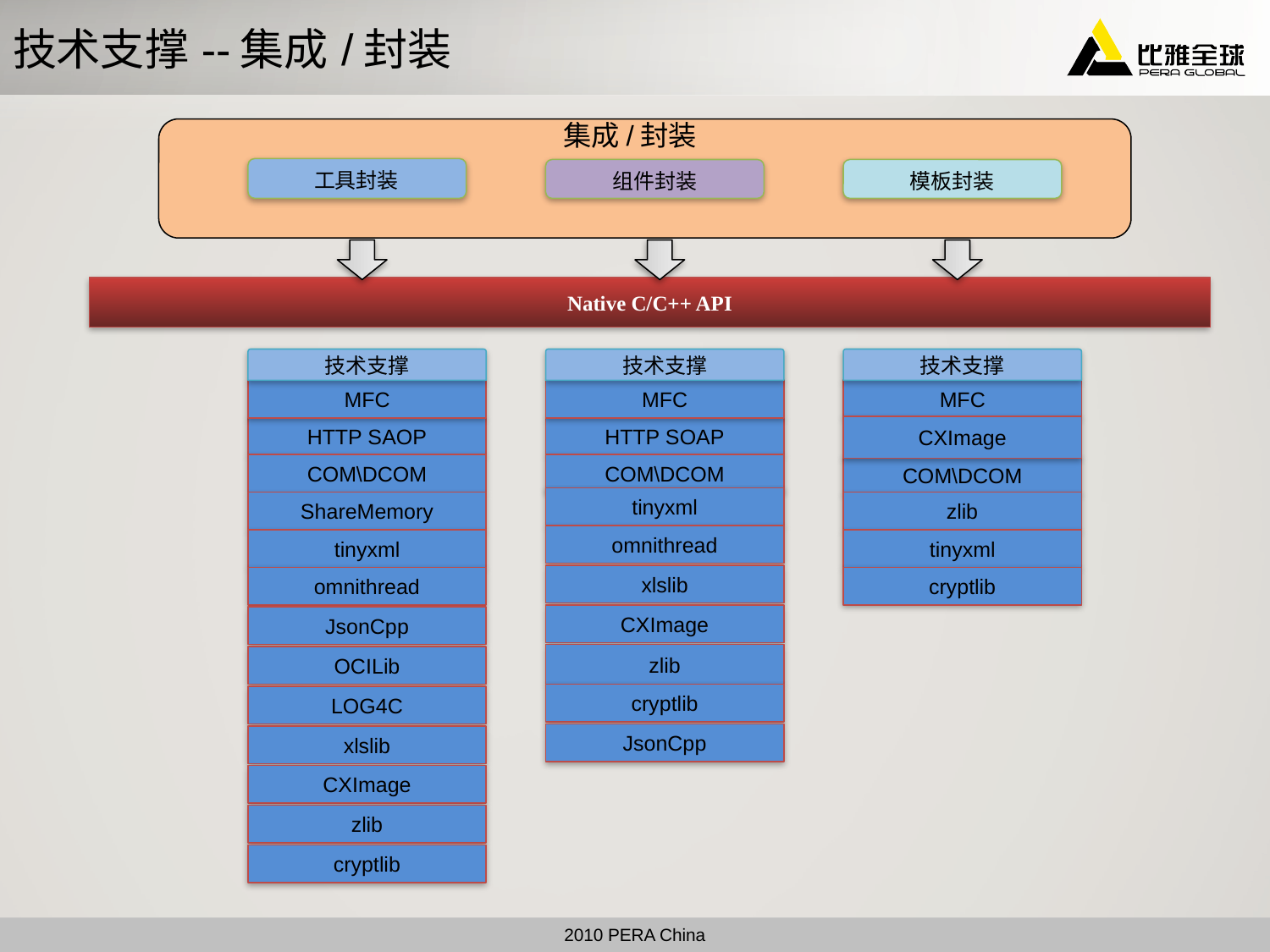

# 技术支撑--集成/封装
集成/封装

          工具封装
组件封装
模板封装

Native C/C++ API
技术支撑
MFC
COM\DCOM
ShareMemory
tinyxml
HTTP SAOP
omnithread
JsonCpp
OCILib
LOG4C
xlslib
CXImage
zlib
cryptlib
技术支撑
MFC
COM\DCOM
zlib
tinyxml
CXImage
cryptlib
技术支撑
MFC
COM\DCOM
tinyxml
HTTP SOAP
omnithread
xlslib
CXImage
zlib
cryptlib
JsonCpp